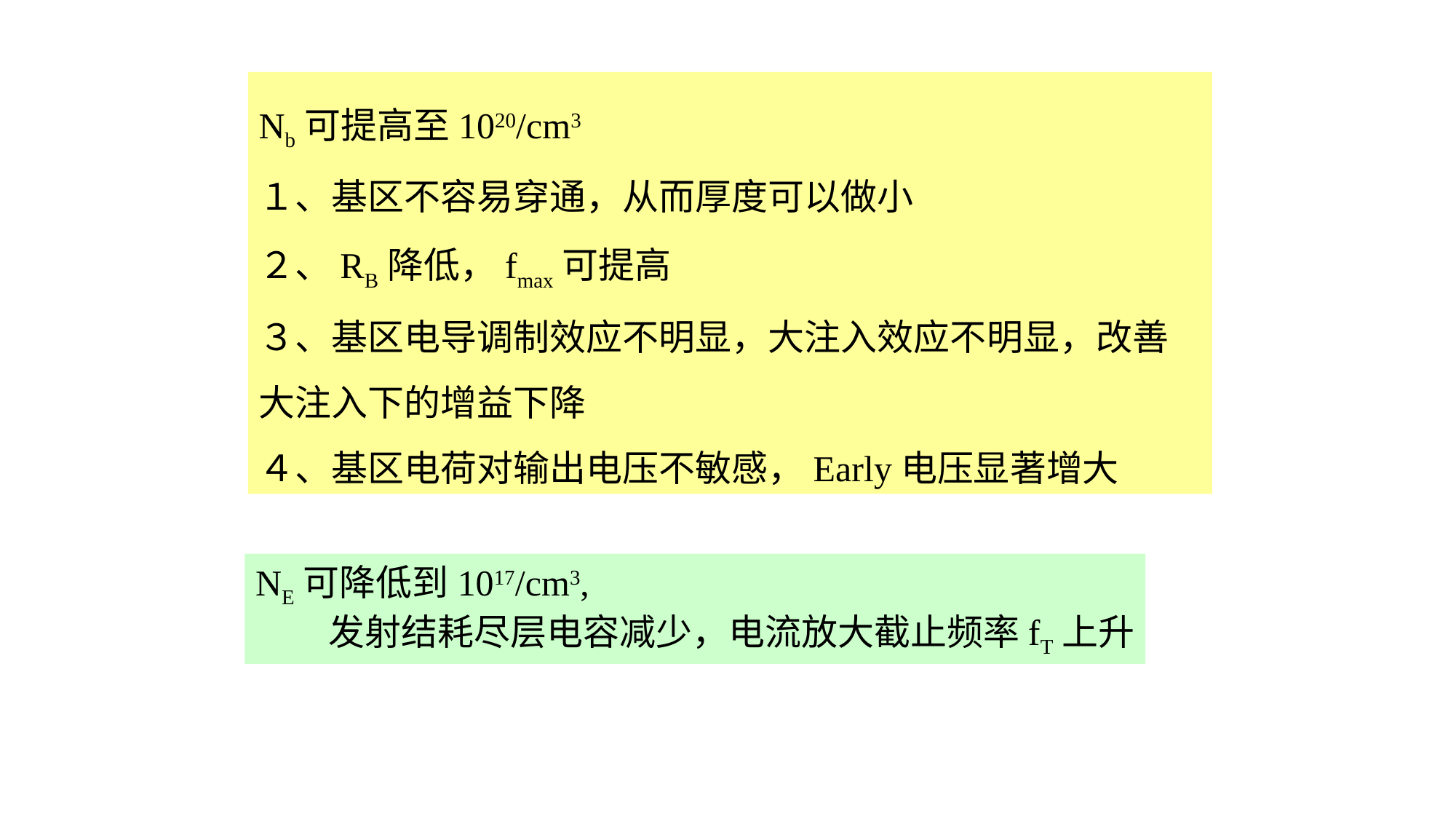

Nb可提高至1020/cm3
１、基区不容易穿通，从而厚度可以做小
２、RB降低，fmax可提高
３、基区电导调制效应不明显，大注入效应不明显，改善大注入下的增益下降
４、基区电荷对输出电压不敏感，Early电压显著增大

NE可降低到1017/cm3,
　　发射结耗尽层电容减少，电流放大截止频率fT上升
29